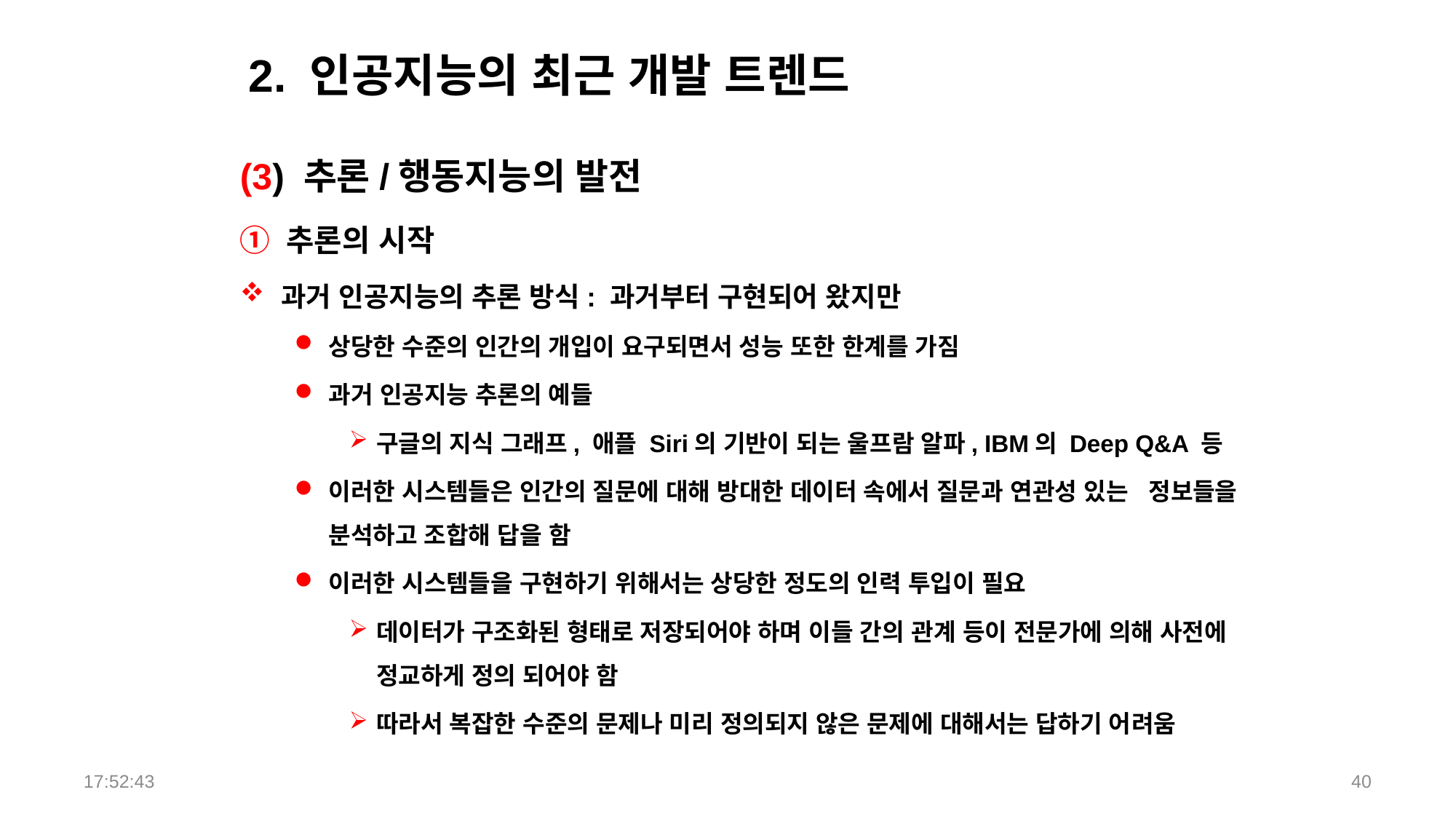

# 2. 인공지능의 최근 개발 트렌드
(3) 추론/행동지능의 발전
① 추론의 시작
과거 인공지능의 추론 방식: 과거부터 구현되어 왔지만
상당한 수준의 인간의 개입이 요구되면서 성능 또한 한계를 가짐
과거 인공지능 추론의 예들
구글의 지식 그래프, 애플 Siri의 기반이 되는 울프람 알파, IBM의 Deep Q&A 등
이러한 시스템들은 인간의 질문에 대해 방대한 데이터 속에서 질문과 연관성 있는   정보들을 분석하고 조합해 답을 함
이러한 시스템들을 구현하기 위해서는 상당한 정도의 인력 투입이 필요
데이터가 구조화된 형태로 저장되어야 하며 이들 간의 관계 등이 전문가에 의해 사전에 정교하게 정의 되어야 함
따라서 복잡한 수준의 문제나 미리 정의되지 않은 문제에 대해서는 답하기 어려움
17:52:43
40